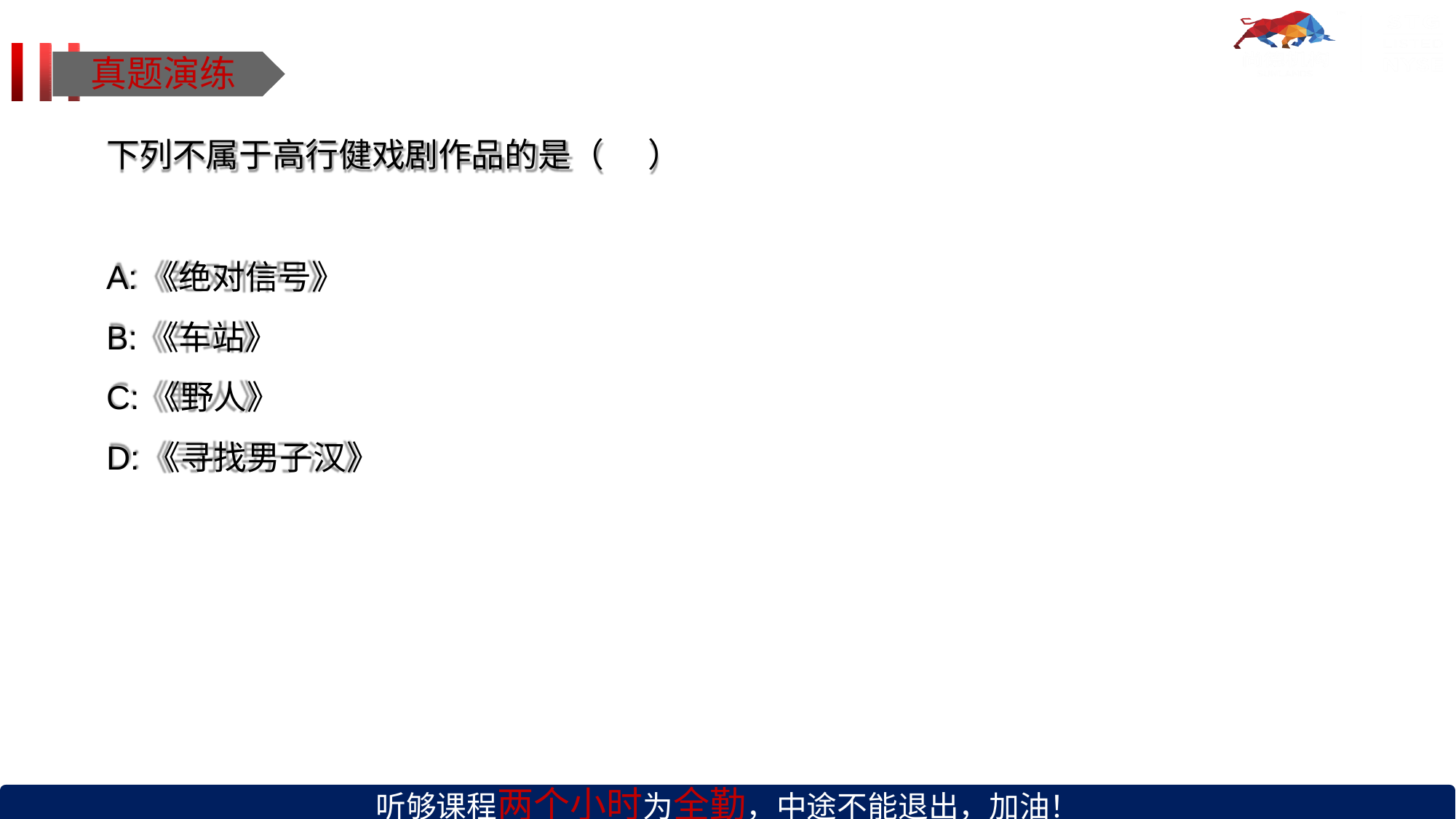

# 真题演练

下列不属于高行健戏剧作品的是（	）

A:《绝对信号》
B:《车站》
C:《野人》
D:《寻找男子汉》

听够课程两个小时为全勤，中途不能退出，加油！